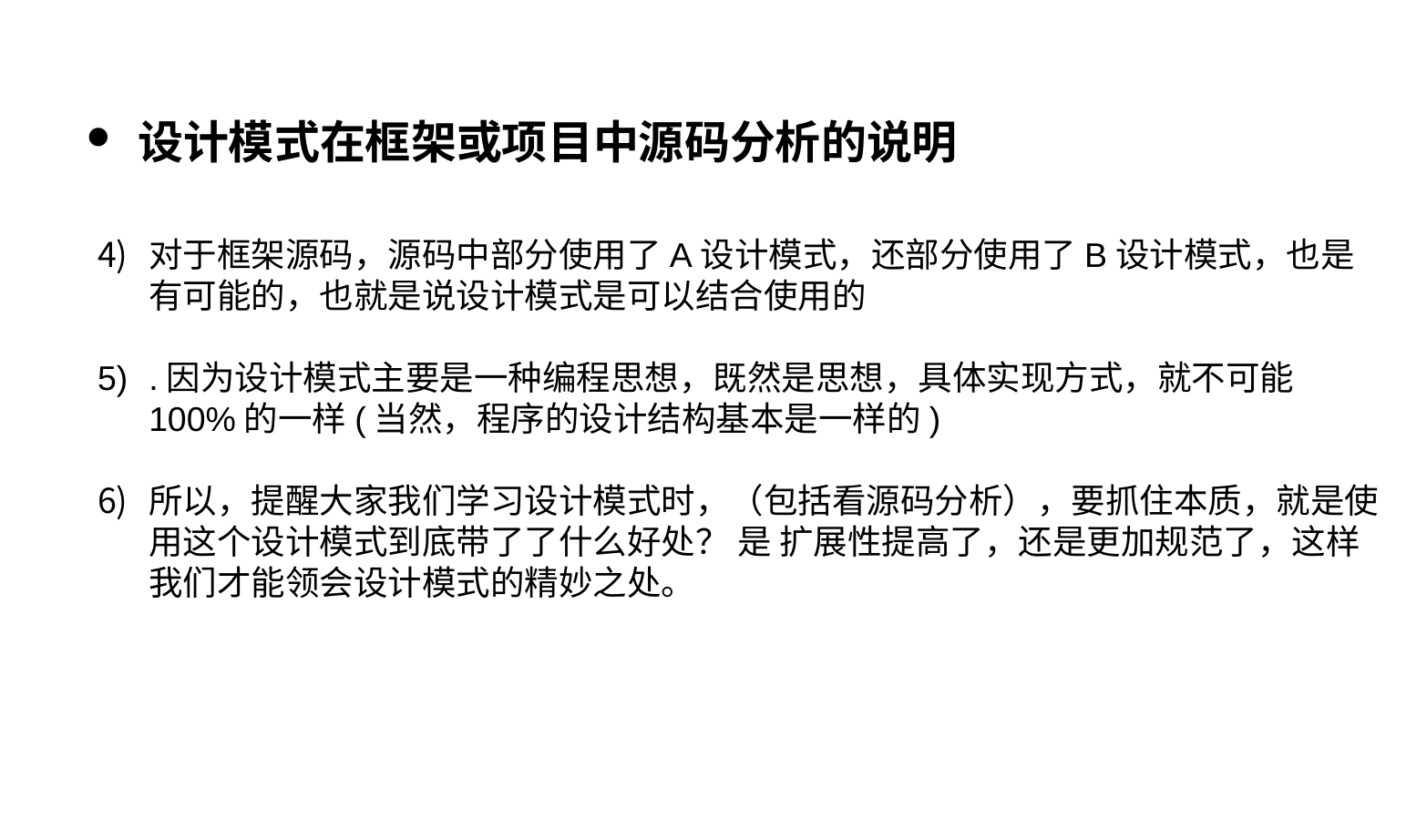

设计模式在框架或项目中源码分析的说明

对于框架源码，源码中部分使用了A设计模式，还部分使用了B设计模式，也是有可能的，也就是说设计模式是可以结合使用的

.因为设计模式主要是一种编程思想，既然是思想，具体实现方式，就不可能100%的一样(当然，程序的设计结构基本是一样的)

所以，提醒大家我们学习设计模式时，（包括看源码分析），要抓住本质，就是使用这个设计模式到底带了了什么好处？ 是 扩展性提高了，还是更加规范了，这样我们才能领会设计模式的精妙之处。